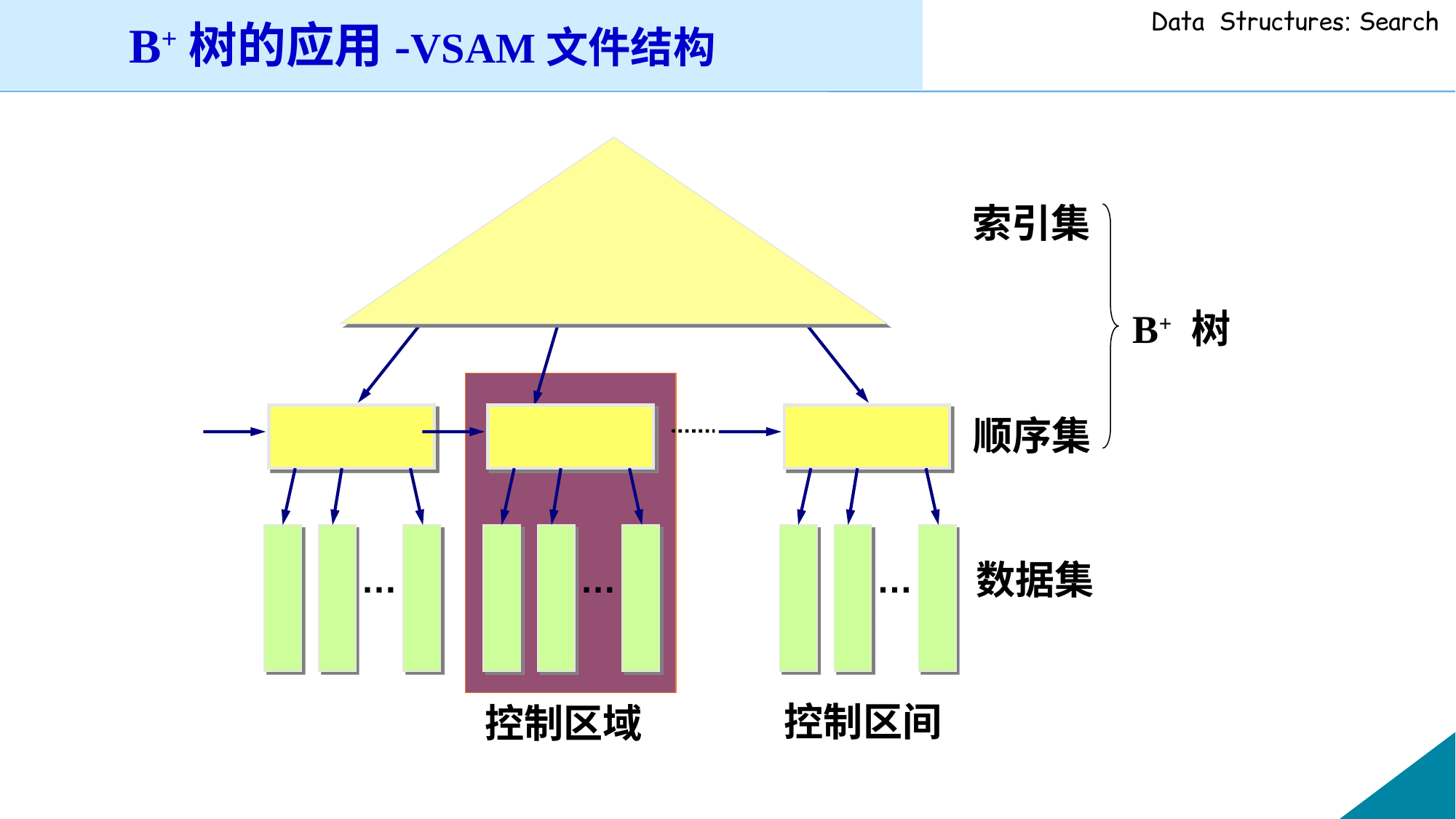

B+树的应用-VSAM文件结构

索引集

B+ 树

…

…

…
顺序集

数据集
控制区间
控制区域